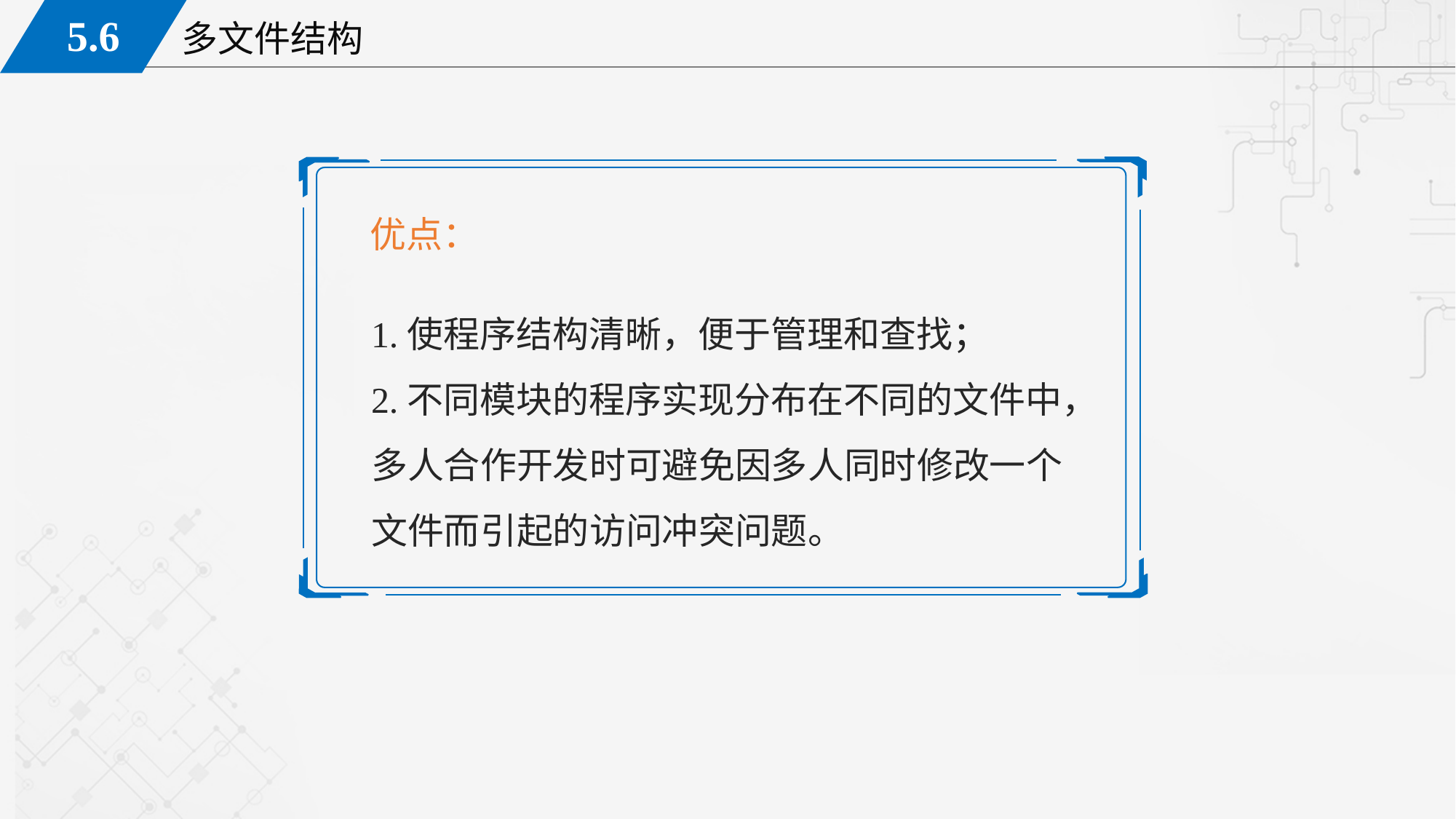

优点：
1.使程序结构清晰，便于管理和查找；
2.不同模块的程序实现分布在不同的文件中，多人合作开发时可避免因多人同时修改一个文件而引起的访问冲突问题。